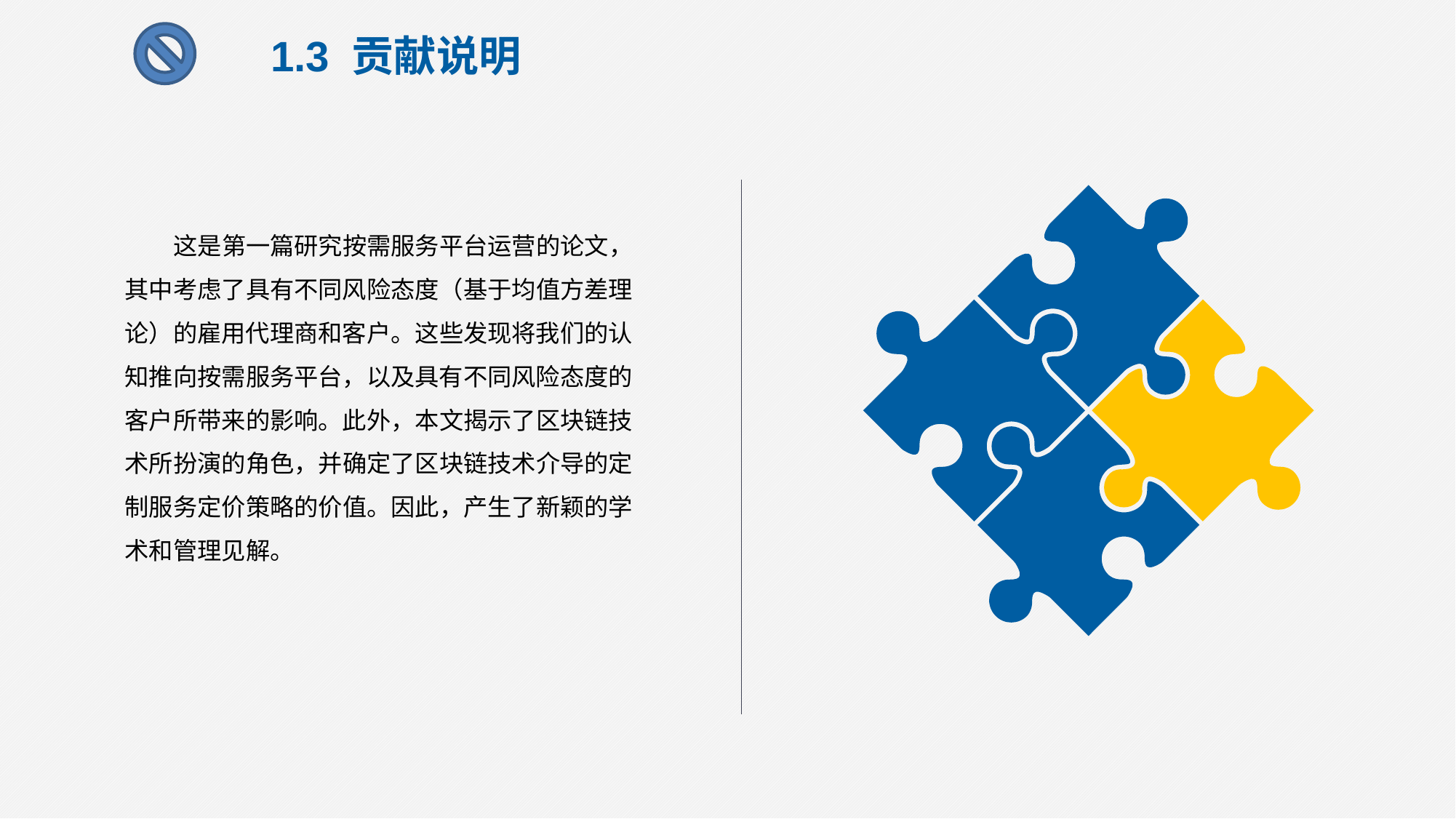

1.3 贡献说明

这是第一篇研究按需服务平台运营的论文，其中考虑了具有不同风险态度（基于均值方差理论）的雇用代理商和客户。这些发现将我们的认知推向按需服务平台，以及具有不同风险态度的客户所带来的影响。此外，本文揭示了区块链技术所扮演的角色，并确定了区块链技术介导的定制服务定价策略的价值。因此，产生了新颖的学术和管理见解。